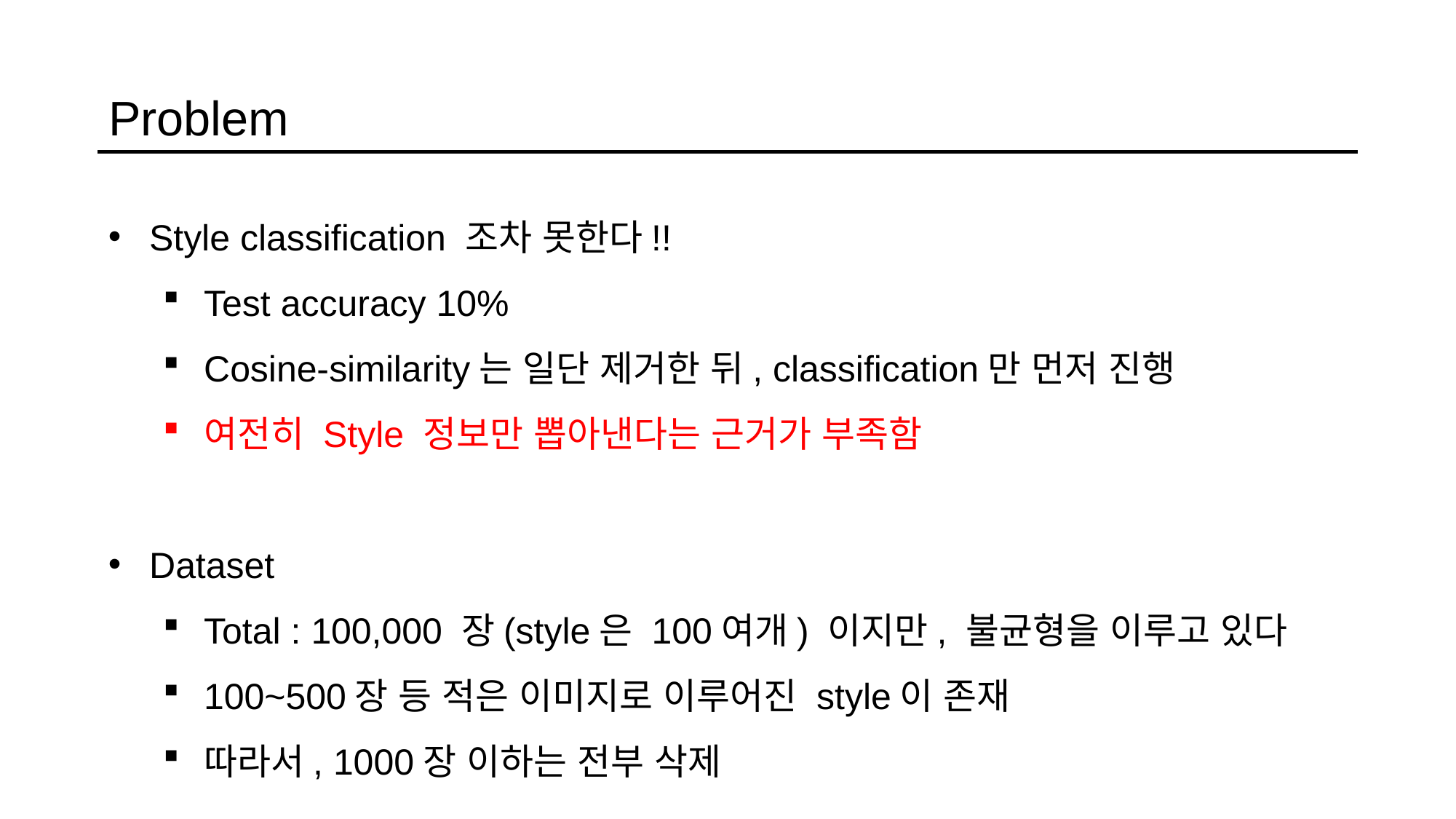

Problem
Style classification 조차 못한다!!
Test accuracy 10%
Cosine-similarity는 일단 제거한 뒤, classification만 먼저 진행
여전히 Style 정보만 뽑아낸다는 근거가 부족함

Dataset
Total : 100,000 장(style은 100여개) 이지만, 불균형을 이루고 있다
100~500장 등 적은 이미지로 이루어진 style이 존재
따라서, 1000장 이하는 전부 삭제